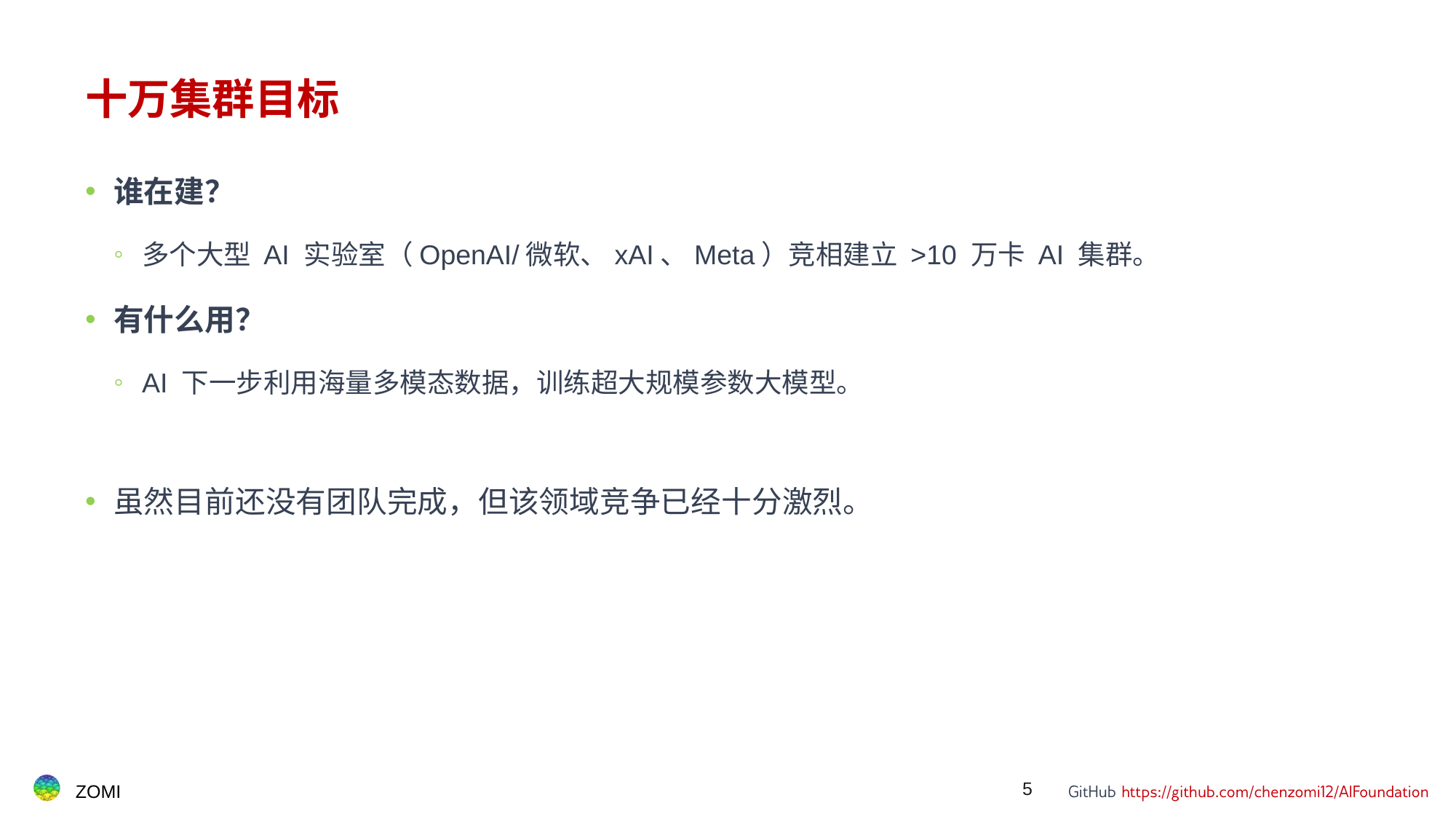

# 十万集群目标
谁在建？
多个大型 AI 实验室（OpenAI/微软、xAI、Meta）竞相建立 >10 万卡 AI 集群。
有什么用？
AI 下一步利用海量多模态数据，训练超大规模参数大模型。

虽然目前还没有团队完成，但该领域竞争已经十分激烈。